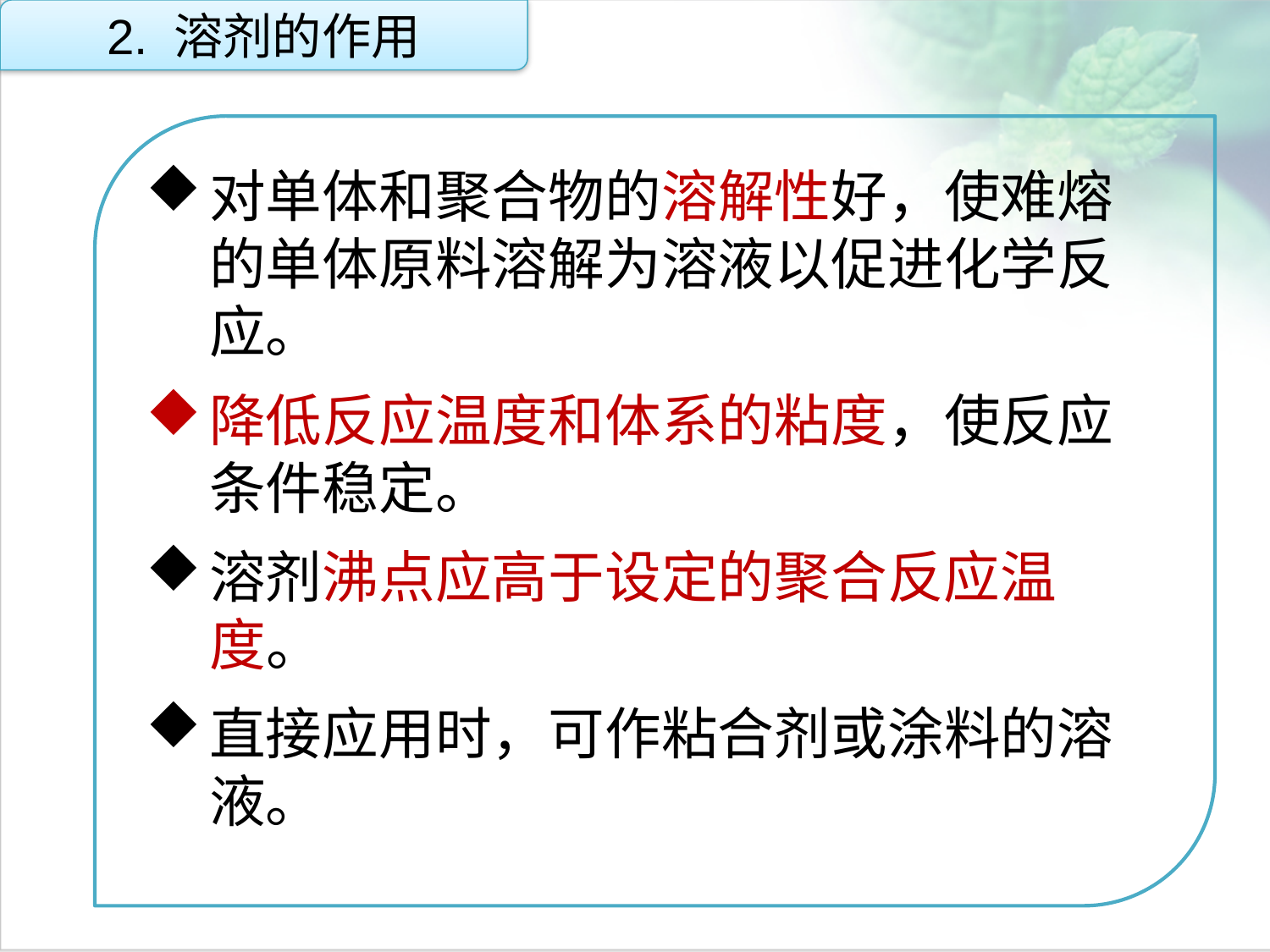

2. 溶剂的作用
对单体和聚合物的溶解性好，使难熔的单体原料溶解为溶液以促进化学反应。
降低反应温度和体系的粘度，使反应条件稳定。
溶剂沸点应高于设定的聚合反应温度。
直接应用时，可作粘合剂或涂料的溶液。
点击添加文本
点击添加文本
点击添加文本
点击添加文本